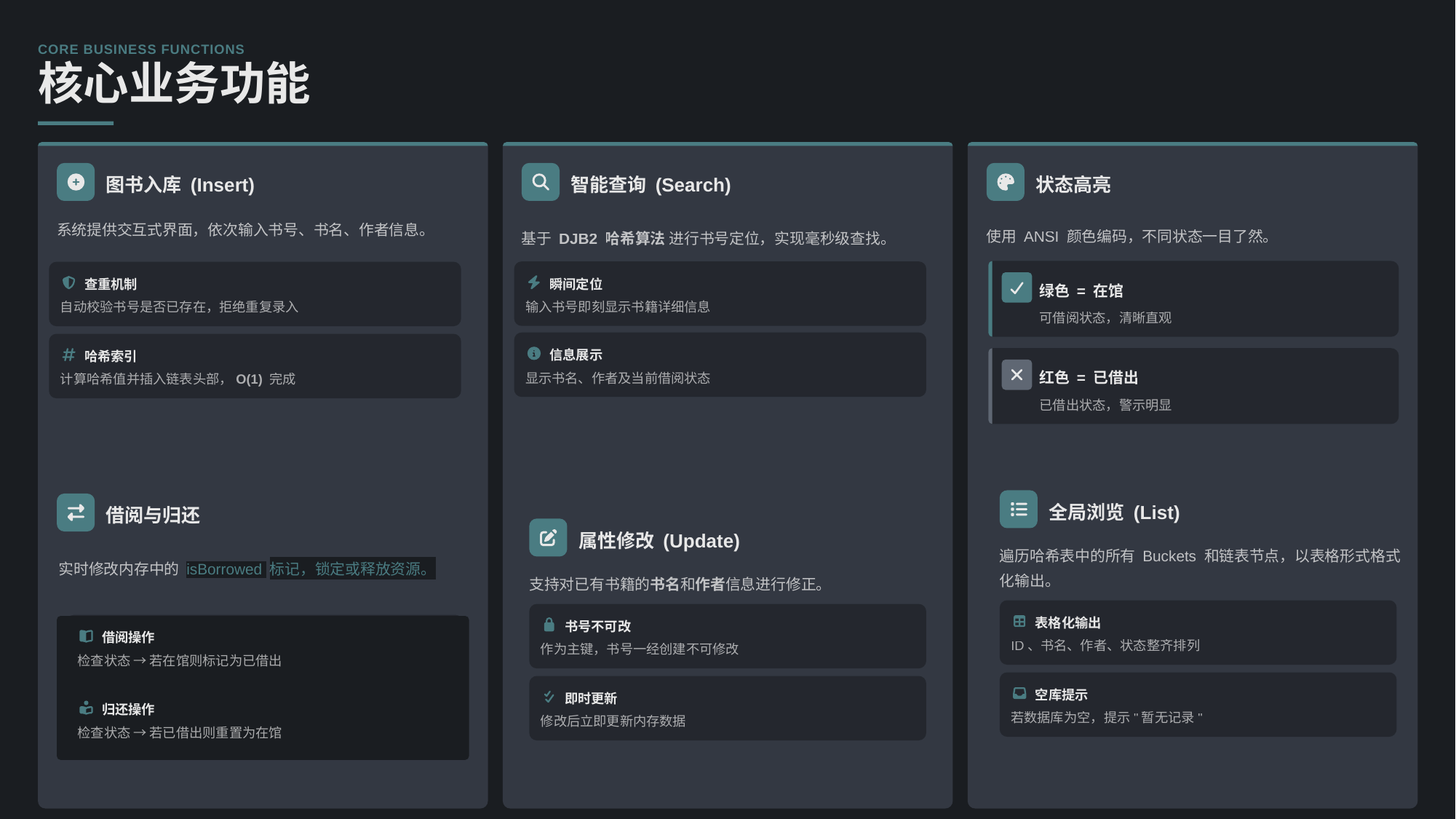

CORE BUSINESS FUNCTIONS
核心业务功能

图书入库 (Insert)
智能查询 (Search)
状态高亮

系统提供交互式界面，依次输入书号、书名、作者信息。
基于 DJB2 哈希算法 进行书号定位，实现毫秒级查找。
使用 ANSI 颜色编码，不同状态一目了然。

瞬间定位
查重机制

绿色 = 在馆

输入书号即刻显示书籍详细信息
自动校验书号是否已存在，拒绝重复录入
可借阅状态，清晰直观

信息展示
哈希索引

红色 = 已借出
显示书名、作者及当前借阅状态

计算哈希值并插入链表头部，O(1) 完成
已借出状态，警示明显

全局浏览 (List)
借阅与归还

属性修改 (Update)

实时修改内存中的 isBorrowed 标记，锁定或释放资源。
遍历哈希表中的所有 Buckets 和链表节点，以表格形式格式化输出。
支持对已有书籍的书名和作者信息进行修正。

表格化输出

书号不可改

借阅操作

ID、书名、作者、状态整齐排列
作为主键，书号一经创建不可修改
检查状态 → 若在馆则标记为已借出

空库提示

即时更新

归还操作

若数据库为空，提示"暂无记录"
修改后立即更新内存数据
检查状态 → 若已借出则重置为在馆